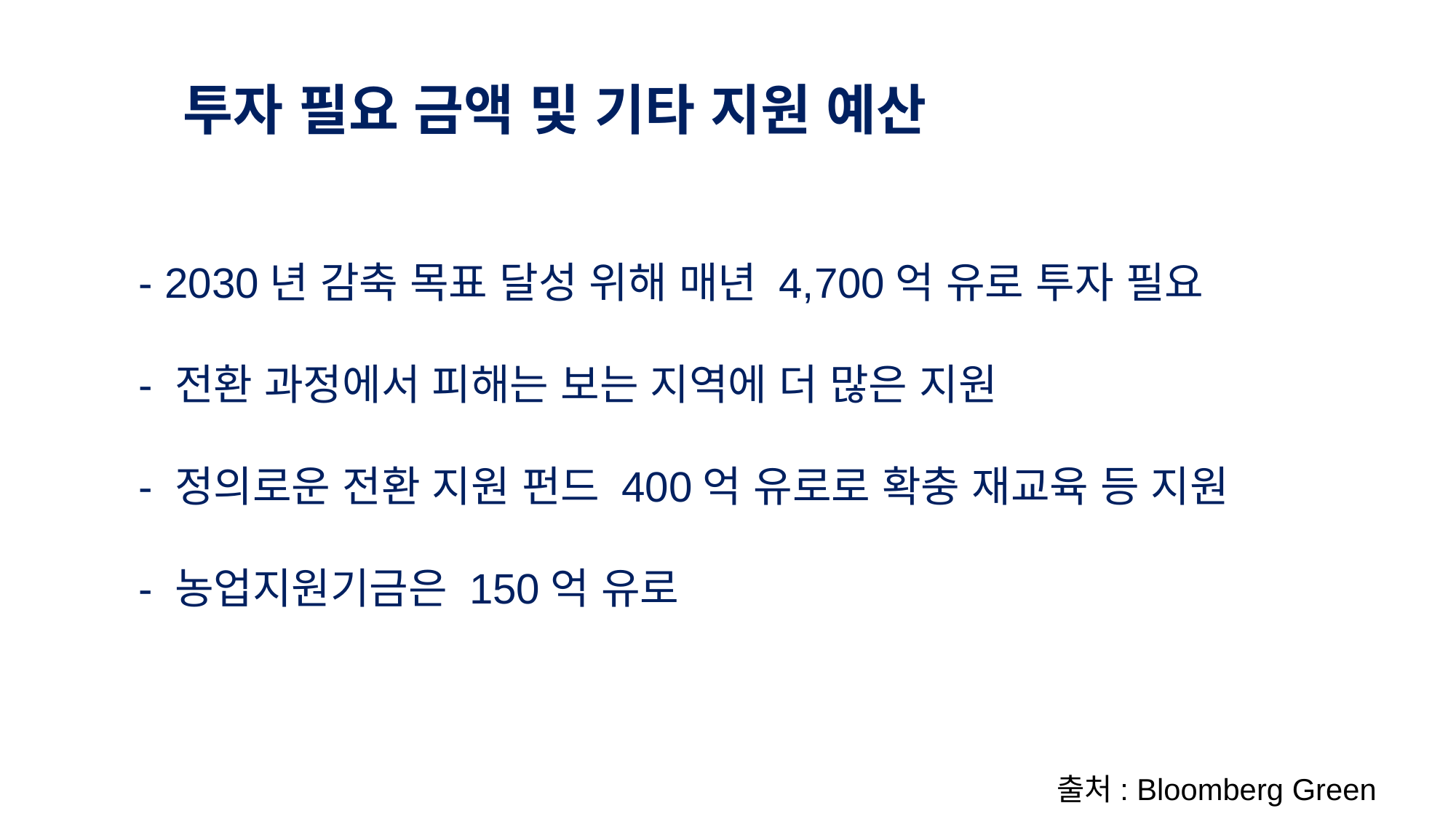

투자 필요 금액 및 기타 지원 예산
- 2030년 감축 목표 달성 위해 매년 4,700억 유로 투자 필요

- 전환 과정에서 피해는 보는 지역에 더 많은 지원

- 정의로운 전환 지원 펀드 400억 유로로 확충 재교육 등 지원

- 농업지원기금은 150억 유로
출처: Bloomberg Green